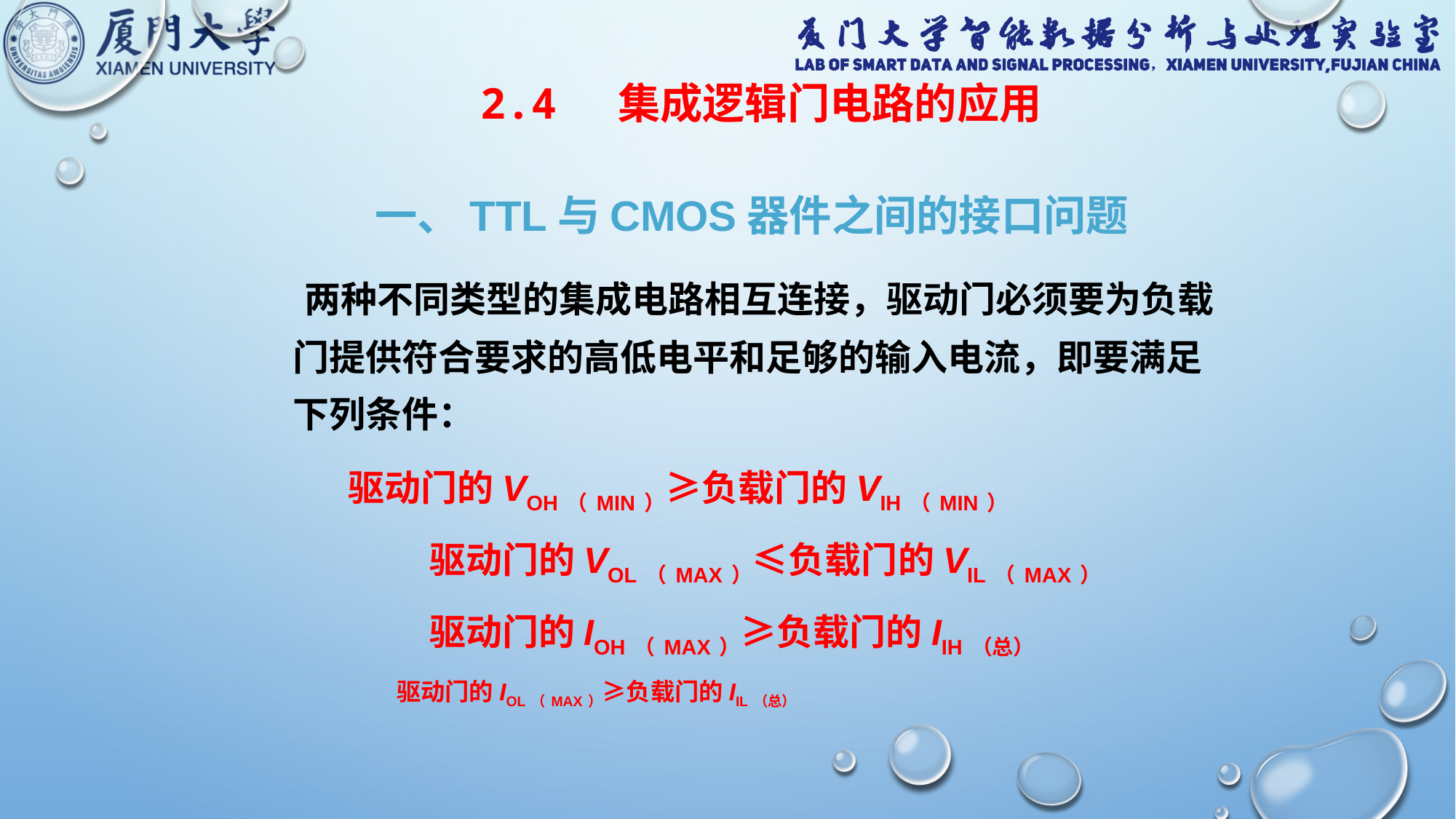

2.4  集成逻辑门电路的应用

一、TTL与CMOS器件之间的接口问题
   两种不同类型的集成电路相互连接，驱动门必须要为负载门提供符合要求的高低电平和足够的输入电流，即要满足下列条件：
         驱动门的VOH（min）≥负载门的VIH（min）
驱动门的VOL（max）≤负载门的VIL（max）
驱动门的IOH（max）≥负载门的IIH（总）
   驱动门的IOL（max）≥负载门的IIL（总）